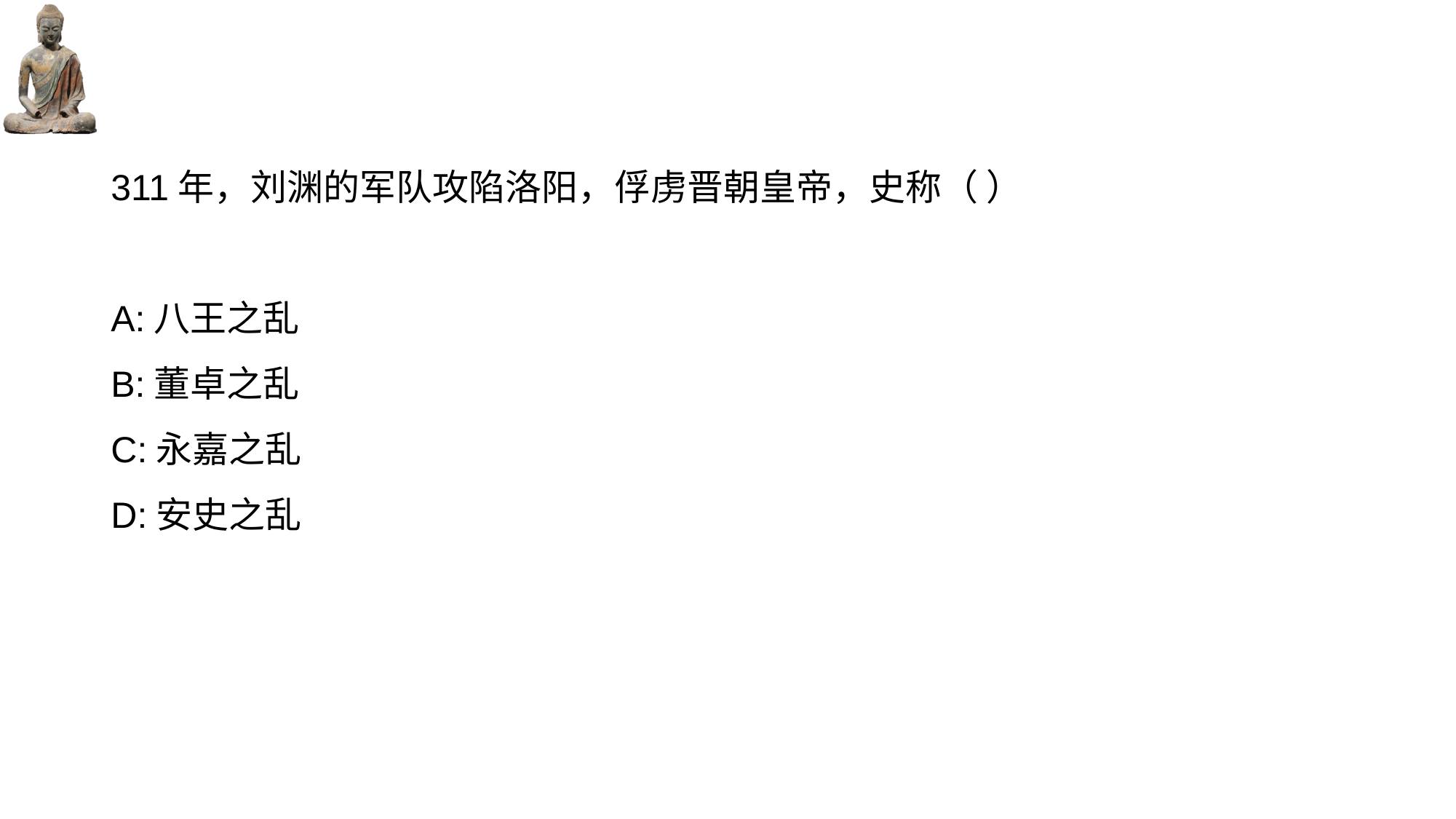

#
311年，刘渊的军队攻陷洛阳，俘虏晋朝皇帝，史称（ ）

A:八王之乱
B:董卓之乱
C:永嘉之乱
D:安史之乱